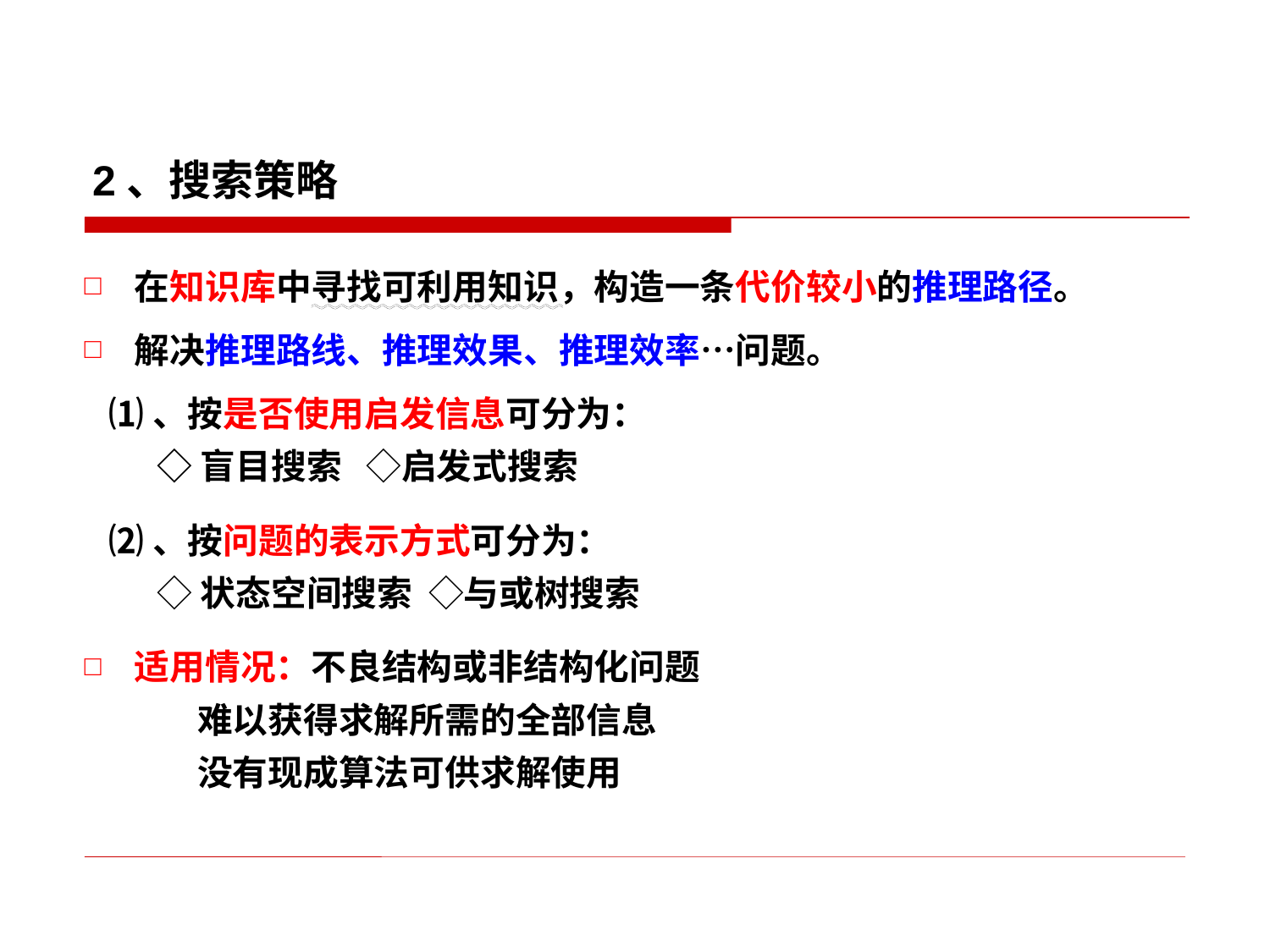

2、搜索策略
在知识库中寻找可利用知识，构造一条代价较小的推理路径。
解决推理路线、推理效果、推理效率…问题。
   ⑴、按是否使用启发信息可分为：
         ◇盲目搜索   ◇启发式搜索
   ⑵、按问题的表示方式可分为：
         ◇状态空间搜索  ◇与或树搜索
适用情况：不良结构或非结构化问题
             难以获得求解所需的全部信息
             没有现成算法可供求解使用